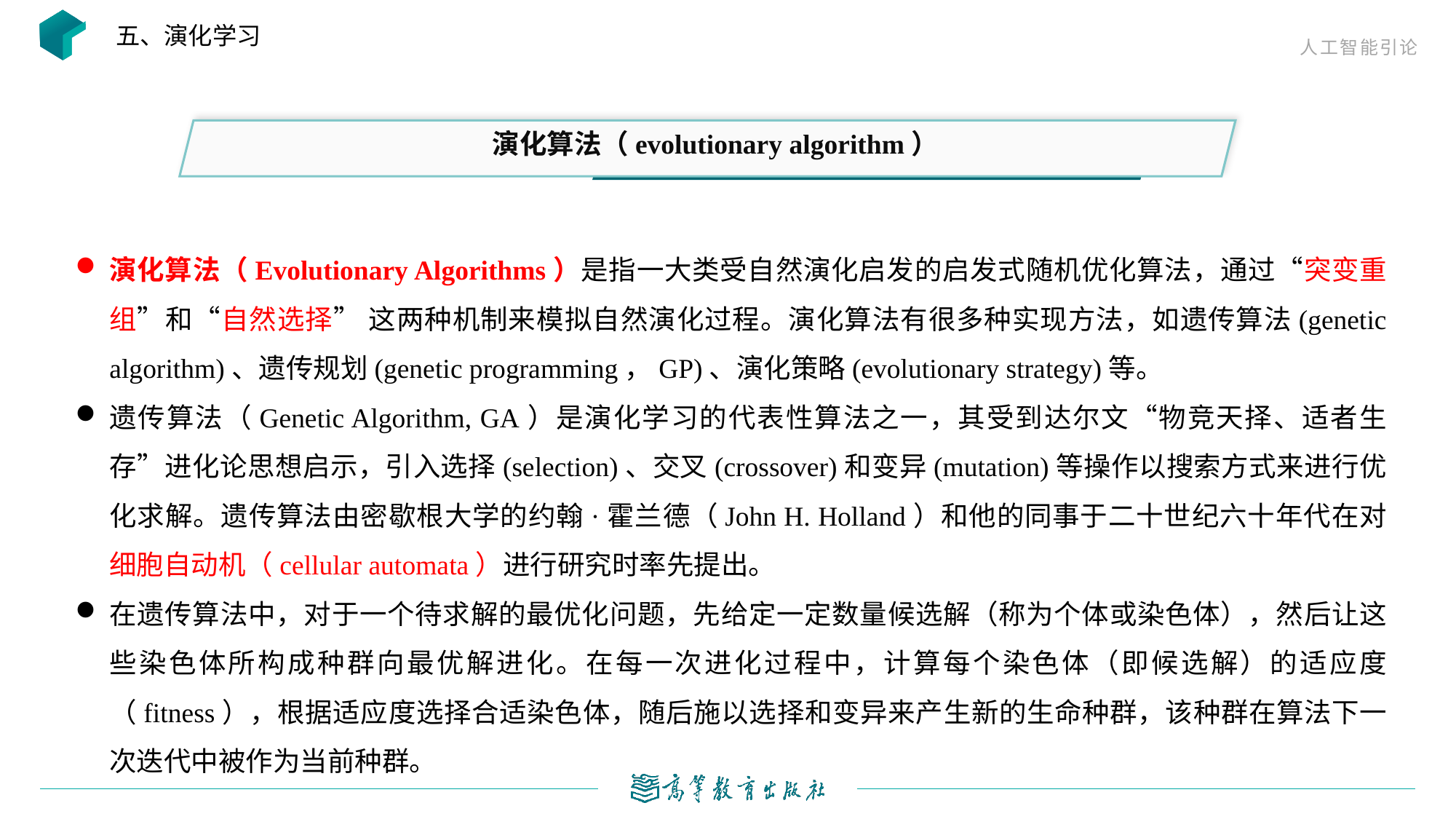

五、演化学习

演化算法（evolutionary algorithm）

演化算法（Evolutionary Algorithms）是指一大类受自然演化启发的启发式随机优化算法，通过“突变重组”和“自然选择” 这两种机制来模拟自然演化过程。演化算法有很多种实现方法，如遗传算法(genetic algorithm)、遗传规划(genetic programming，GP)、演化策略(evolutionary strategy)等。
遗传算法（Genetic Algorithm, GA）是演化学习的代表性算法之一，其受到达尔文“物竞天择、适者生存”进化论思想启示，引入选择(selection)、交叉(crossover)和变异(mutation)等操作以搜索方式来进行优化求解。遗传算法由密歇根大学的约翰·霍兰德（John H. Holland）和他的同事于二十世纪六十年代在对细胞自动机（cellular automata）进行研究时率先提出。
在遗传算法中，对于一个待求解的最优化问题，先给定一定数量候选解（称为个体或染色体），然后让这些染色体所构成种群向最优解进化。在每一次进化过程中，计算每个染色体（即候选解）的适应度（fitness），根据适应度选择合适染色体，随后施以选择和变异来产生新的生命种群，该种群在算法下一次迭代中被作为当前种群。